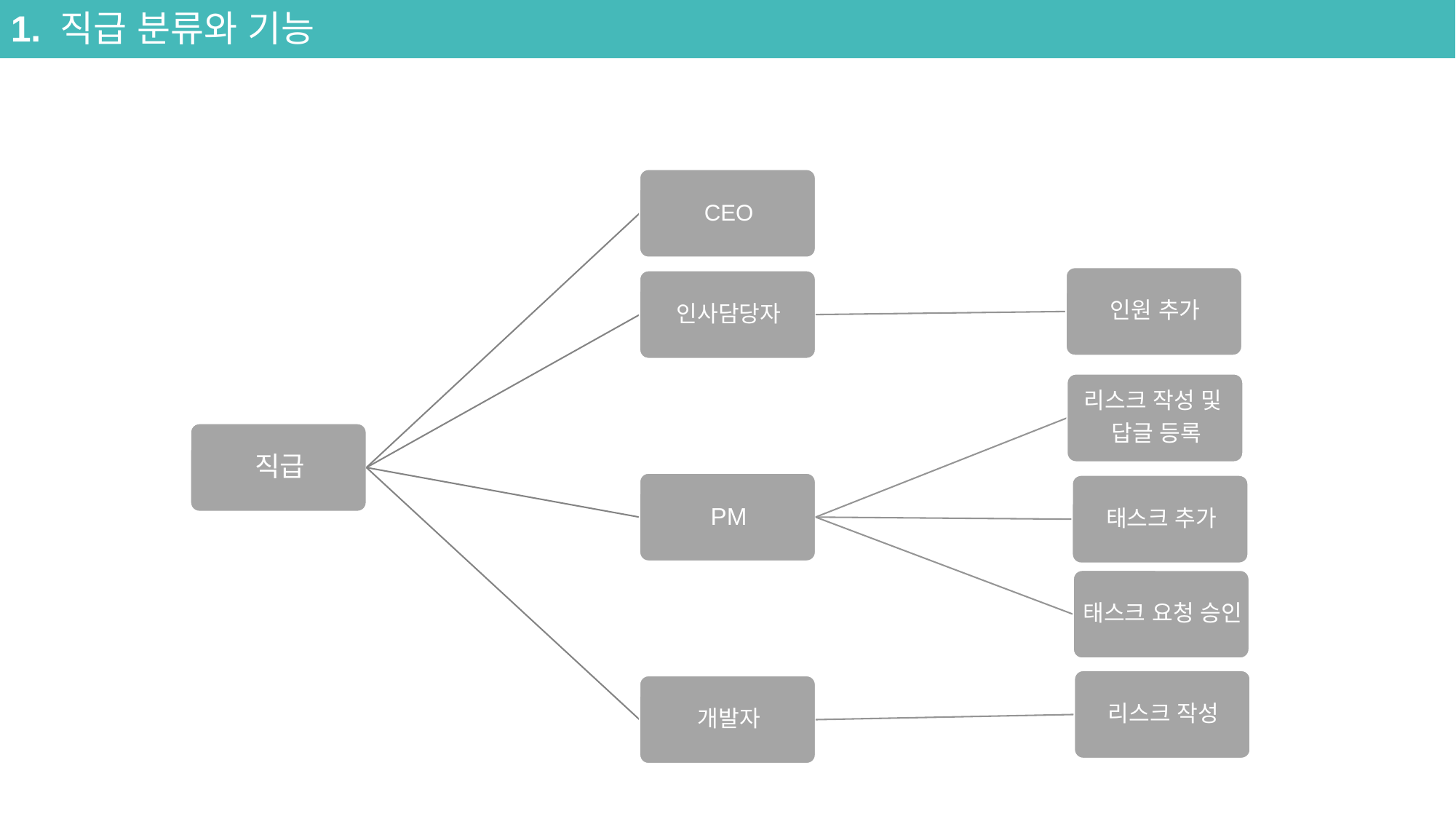

1. 직급 분류와 기능

직급

CEO

인사담당자

인원 추가

PM

리스크 작성 및
답글 등록

태스크 추가

태스크 요청 승인

개발자

리스크 작성